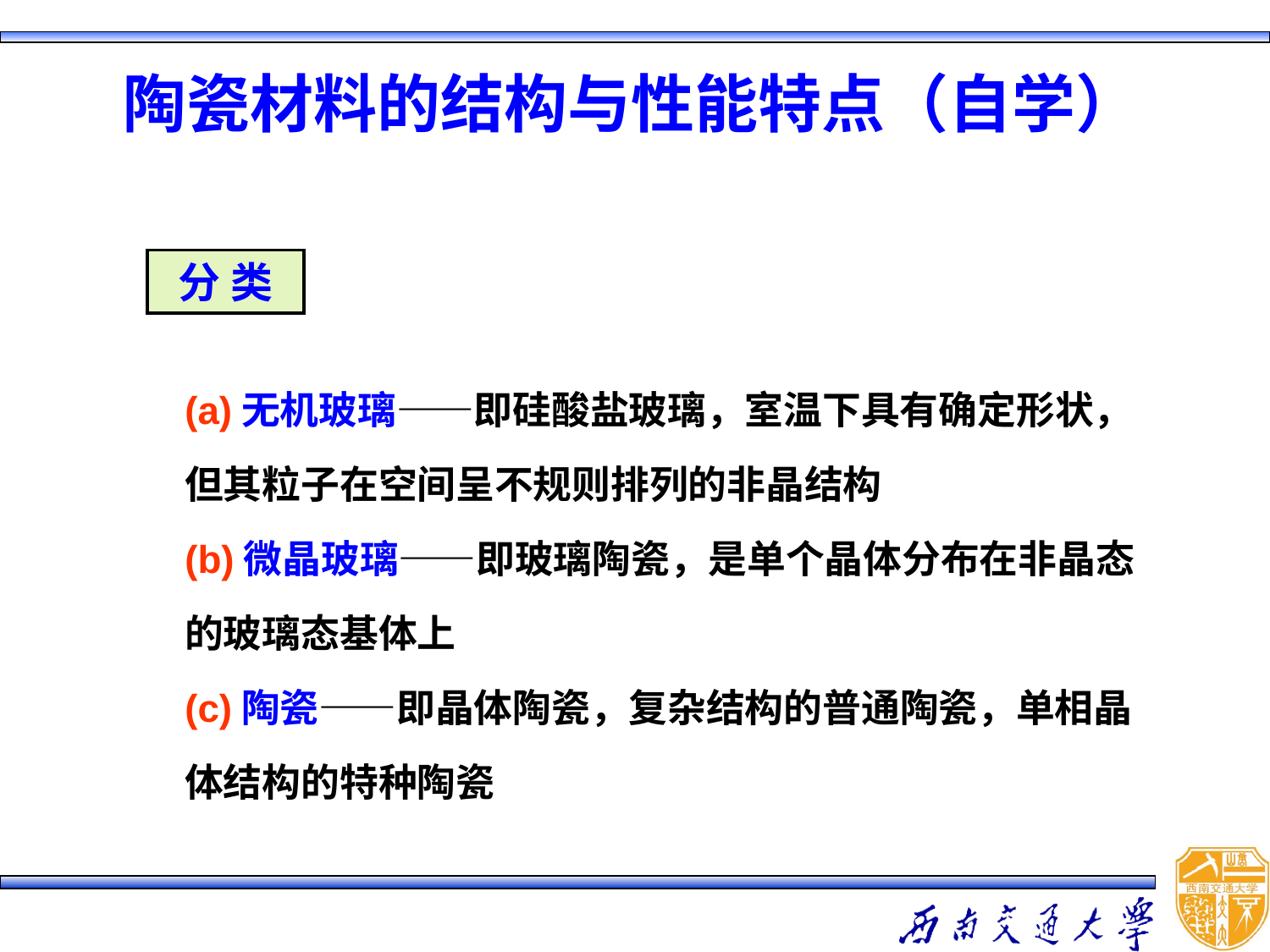

# 陶瓷材料的结构与性能特点（自学）
分 类
(a)无机玻璃——即硅酸盐玻璃，室温下具有确定形状，但其粒子在空间呈不规则排列的非晶结构
(b)微晶玻璃——即玻璃陶瓷，是单个晶体分布在非晶态的玻璃态基体上
(c)陶瓷——即晶体陶瓷，复杂结构的普通陶瓷，单相晶体结构的特种陶瓷